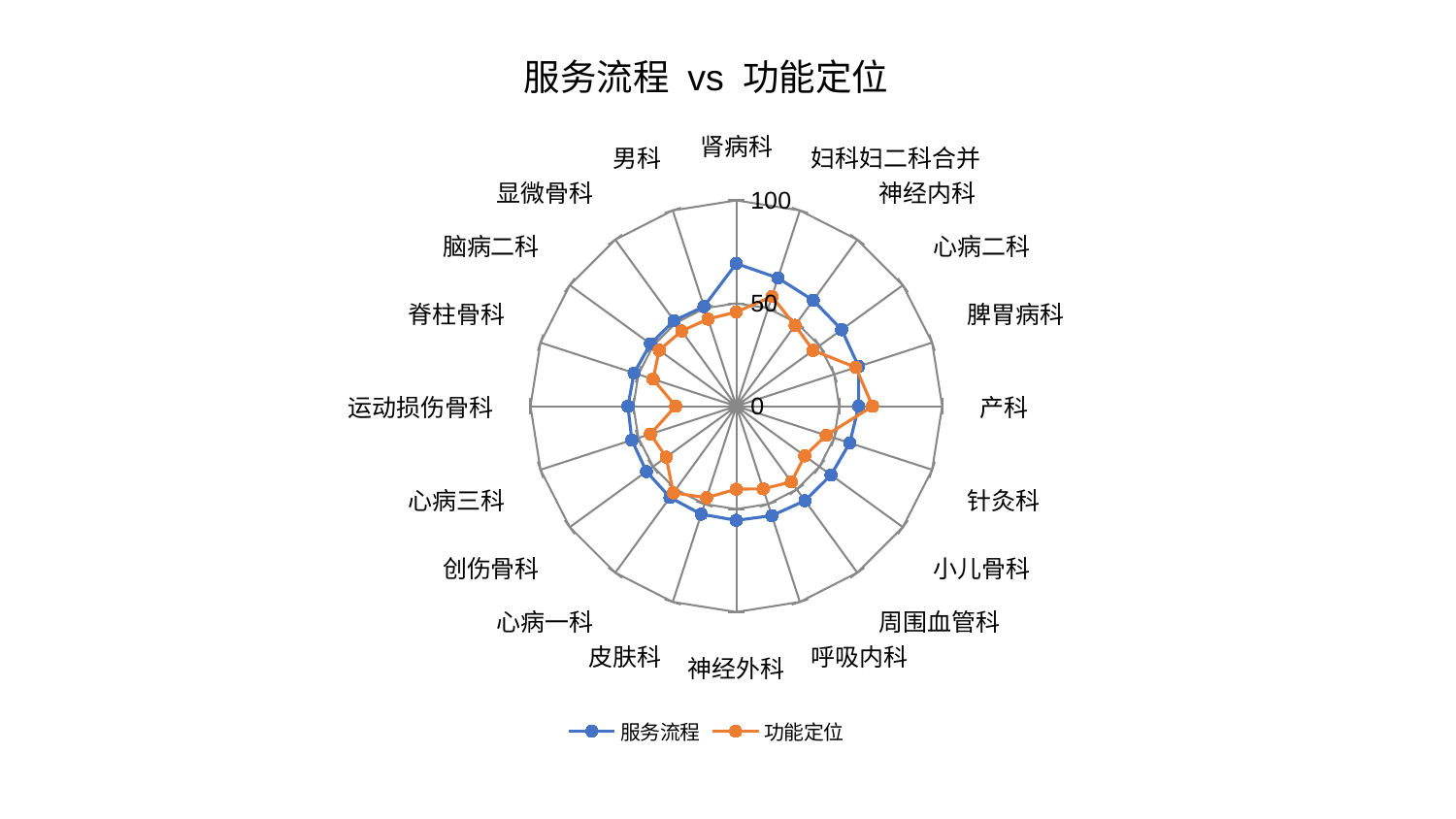

### Chart: 服务流程 vs 功能定位

| Category | 服务流程 | 功能定位 |
|---|---|---|
| 肾病科 | 69.30975360394099 | 45.791618545199675 |
| 妇科妇二科合并 | 65.49206372119022 | 56.03861890696718 |
| 神经内科 | 63.56355022602148 | 48.58752890071152 |
| 心病二科 | 63.26306866644734 | 46.13917654586352 |
| 脾胃病科 | 62.46125726602688 | 61.01863090041884 |
| 产科 | 59.477913954152015 | 66.18108841014076 |
| 针灸科 | 57.929093978147264 | 45.88885025600194 |
| 小儿骨科 | 56.8818520904078 | 41.09290605156229 |
| 周围血管科 | 56.7590024479374 | 45.505006240720625 |
| 呼吸内科 | 55.91426322802941 | 42.210967071881 |
| 神经外科 | 55.47046806816588 | 40.33580626218711 |
| 皮肤科 | 55.17423220020694 | 46.76226634389586 |
| 心病一科 | 54.82147751103957 | 52.06099339167078 |
| 创伤骨科 | 53.978650863558116 | 42.13677707986674 |
| 心病三科 | 53.37363730087593 | 43.87029714754127 |
| 运动损伤骨科 | 52.62235942865524 | 29.49813535242157 |
| 脊柱骨科 | 52.23364088092993 | 42.5281568419997 |
| 脑病二科 | 51.57125132398625 | 46.29610089212399 |
| 显微骨科 | 51.399615284820044 | 45.15136290978349 |
| 男科 | 50.91769679527236 | 44.51108129178611 |
107